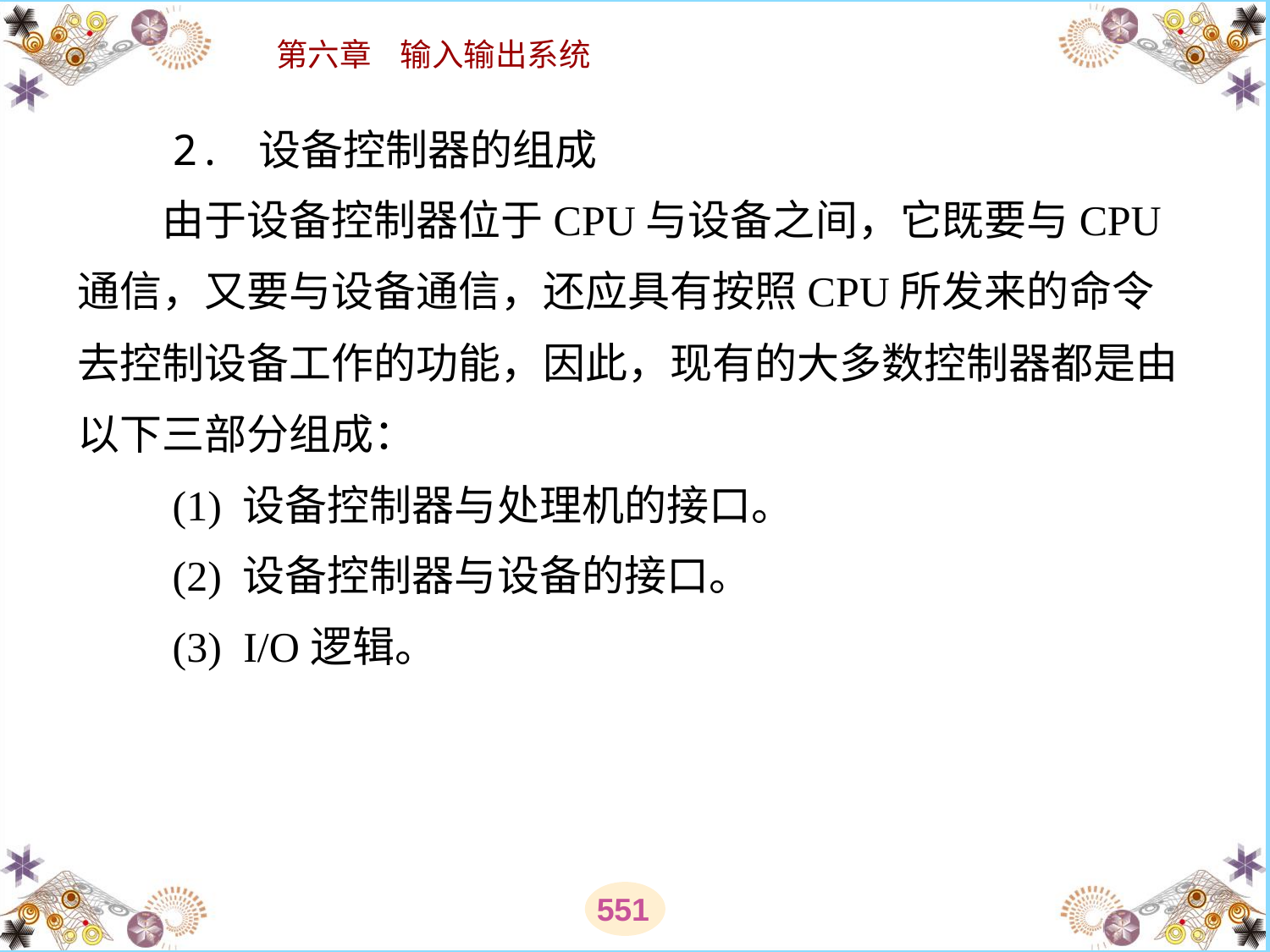

# 2. 设备控制器的组成 　　由于设备控制器位于CPU与设备之间，它既要与CPU通信，又要与设备通信，还应具有按照CPU所发来的命令去控制设备工作的功能，因此，现有的大多数控制器都是由以下三部分组成： 　　(1) 设备控制器与处理机的接口。 　　(2) 设备控制器与设备的接口。 　　(3)  I/O逻辑。